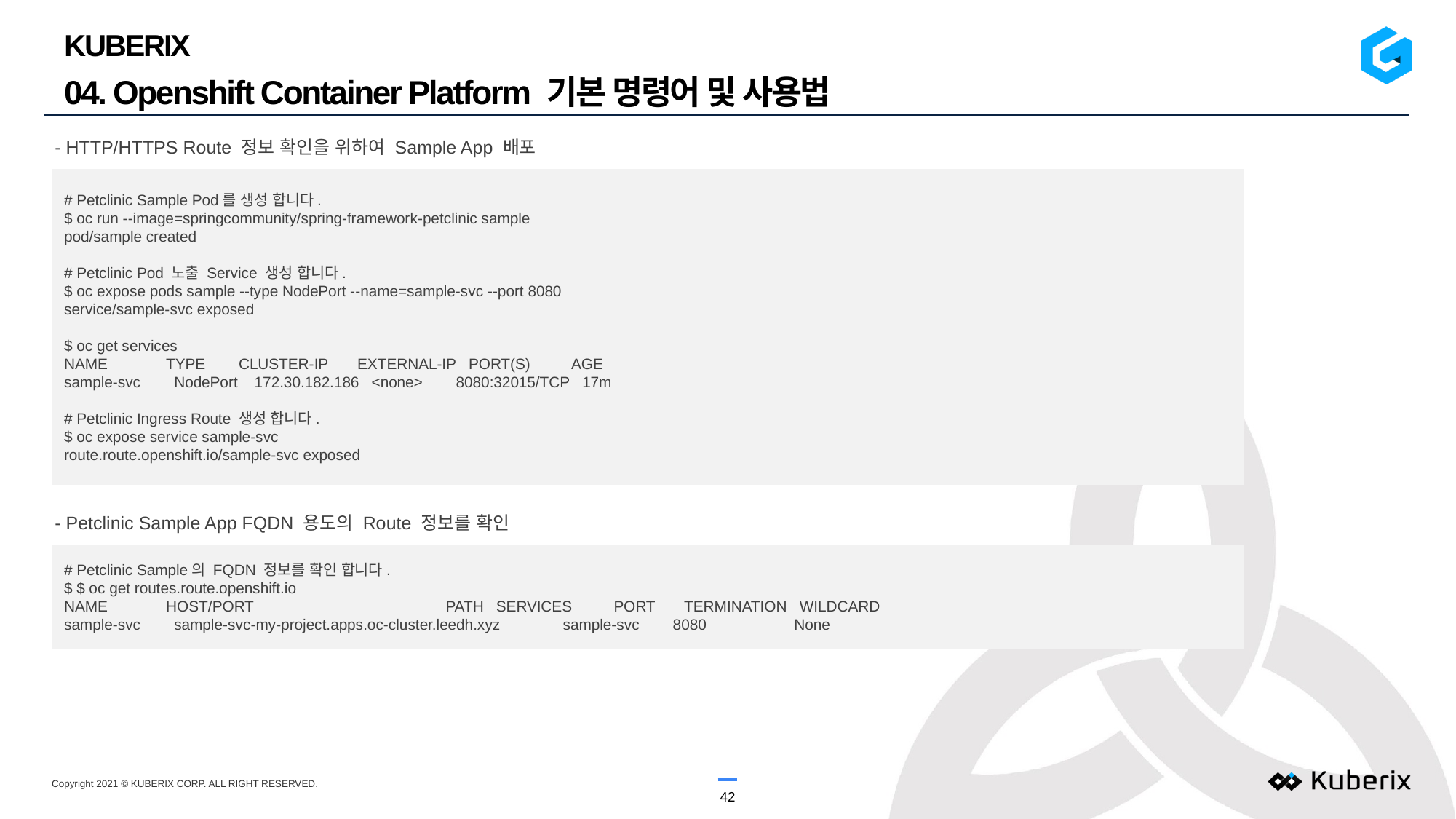

KUBERIX
04. Openshift Container Platform 기본 명령어 및 사용법
- HTTP/HTTPS Route 정보 확인을 위하여 Sample App 배포
# Petclinic Sample Pod를 생성 합니다.
$ oc run --image=springcommunity/spring-framework-petclinic sample
pod/sample created

# Petclinic Pod 노출 Service 생성 합니다.
$ oc expose pods sample --type NodePort --name=sample-svc --port 8080
service/sample-svc exposed

$ oc get services
NAME              TYPE        CLUSTER-IP       EXTERNAL-IP   PORT(S)          AGE
sample-svc        NodePort    172.30.182.186   <none>        8080:32015/TCP   17m

# Petclinic Ingress Route 생성 합니다.
$ oc expose service sample-svc
route.route.openshift.io/sample-svc exposed
- Petclinic Sample App FQDN 용도의 Route 정보를 확인
# Petclinic Sample의 FQDN 정보를 확인 합니다.
$ $ oc get routes.route.openshift.io
NAME              HOST/PORT                                              PATH   SERVICES          PORT       TERMINATION   WILDCARD
sample-svc        sample-svc-my-project.apps.oc-cluster.leedh.xyz               sample-svc        8080                     None